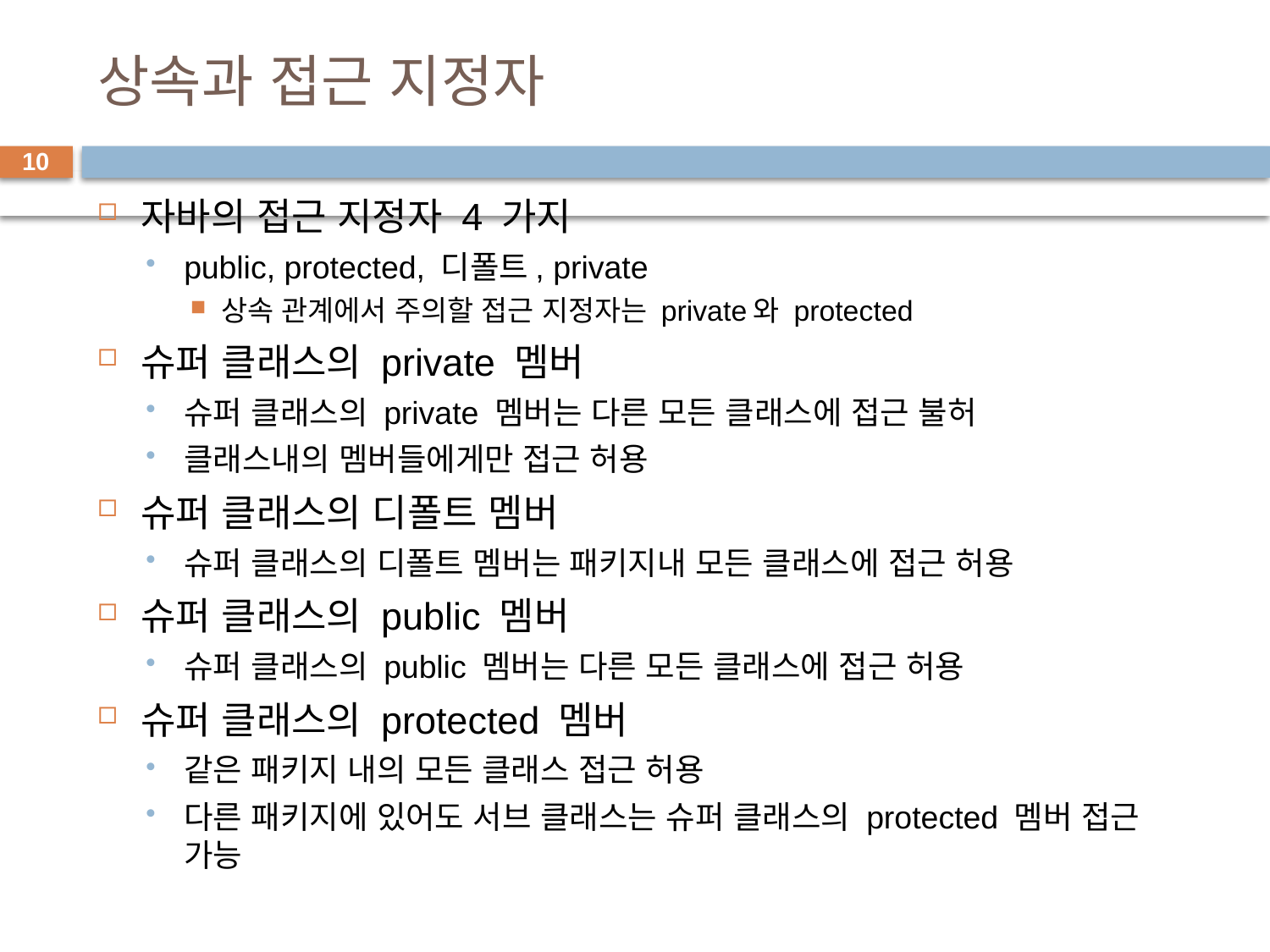

# 상속과 접근 지정자
10
자바의 접근 지정자 4 가지
public, protected, 디폴트, private
상속 관계에서 주의할 접근 지정자는 private와 protected
슈퍼 클래스의 private 멤버
슈퍼 클래스의 private 멤버는 다른 모든 클래스에 접근 불허
클래스내의 멤버들에게만 접근 허용
슈퍼 클래스의 디폴트 멤버
슈퍼 클래스의 디폴트 멤버는 패키지내 모든 클래스에 접근 허용
슈퍼 클래스의 public 멤버
슈퍼 클래스의 public 멤버는 다른 모든 클래스에 접근 허용
슈퍼 클래스의 protected 멤버
같은 패키지 내의 모든 클래스 접근 허용
다른 패키지에 있어도 서브 클래스는 슈퍼 클래스의 protected 멤버 접근 가능